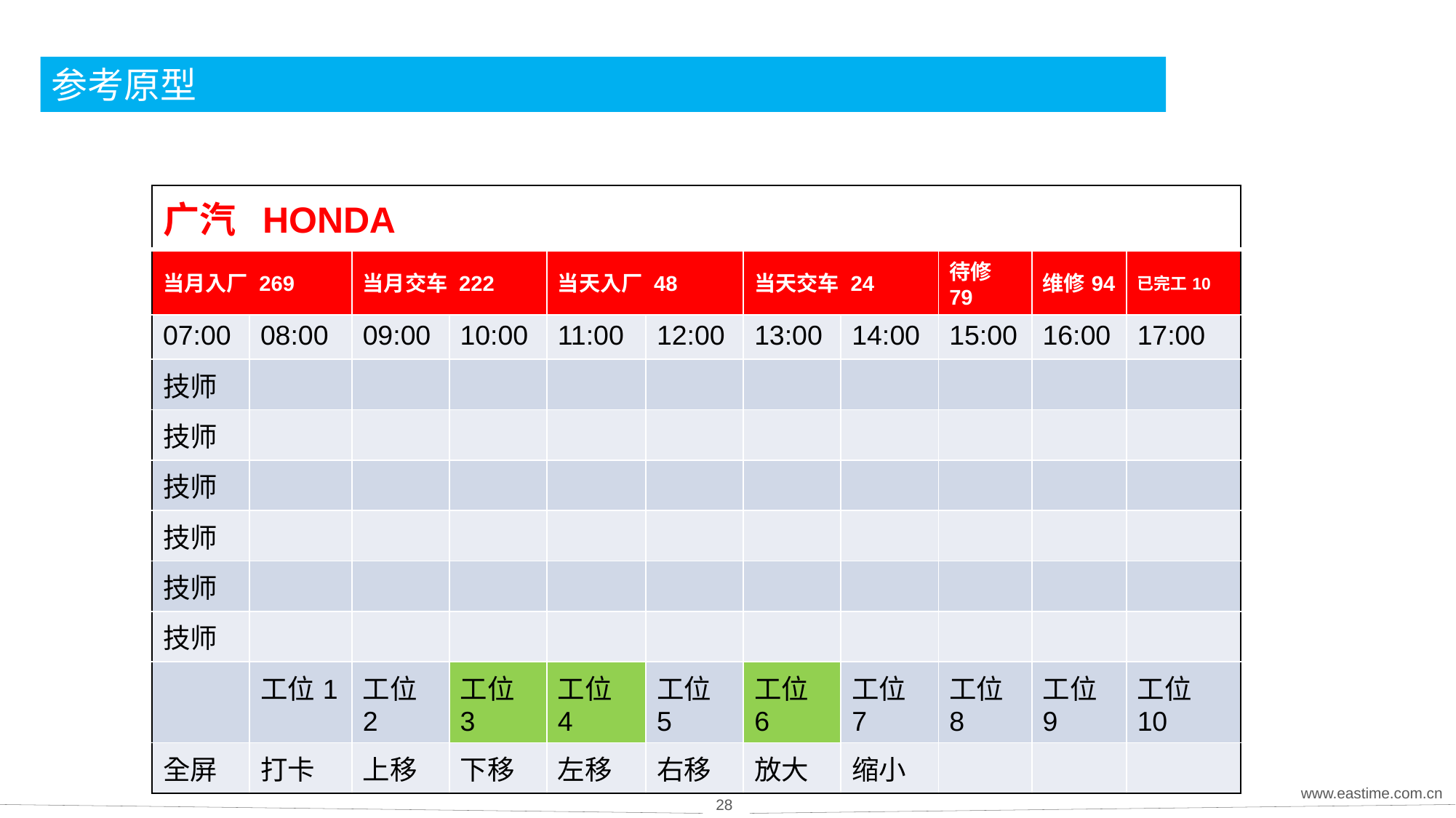

# 参考原型

| 广汽 HONDA |  |  |  |  |  |  |  |  |  |  |
| --- | --- | --- | --- | --- | --- | --- | --- | --- | --- | --- |
| 当月入厂 269 |  | 当月交车 222 |  | 当天入厂 48 |  | 当天交车 24 |  | 待修79 | 维修94 | 已完工10 |
| 07:00 | 08:00 | 09:00 | 10:00 | 11:00 | 12:00 | 13:00 | 14:00 | 15:00 | 16:00 | 17:00 |
| 技师 |  |  |  |  |  |  |  |  |  |  |
| 技师 |  |  |  |  |  |  |  |  |  |  |
| 技师 |  |  |  |  |  |  |  |  |  |  |
| 技师 |  |  |  |  |  |  |  |  |  |  |
| 技师 |  |  |  |  |  |  |  |  |  |  |
| 技师 |  |  |  |  |  |  |  |  |  |  |
|  | 工位1 | 工位2 | 工位3 | 工位4 | 工位5 | 工位6 | 工位7 | 工位8 | 工位9 | 工位10 |
| 全屏 | 打卡 | 上移 | 下移 | 左移 | 右移 | 放大 | 缩小 |  |  |  |